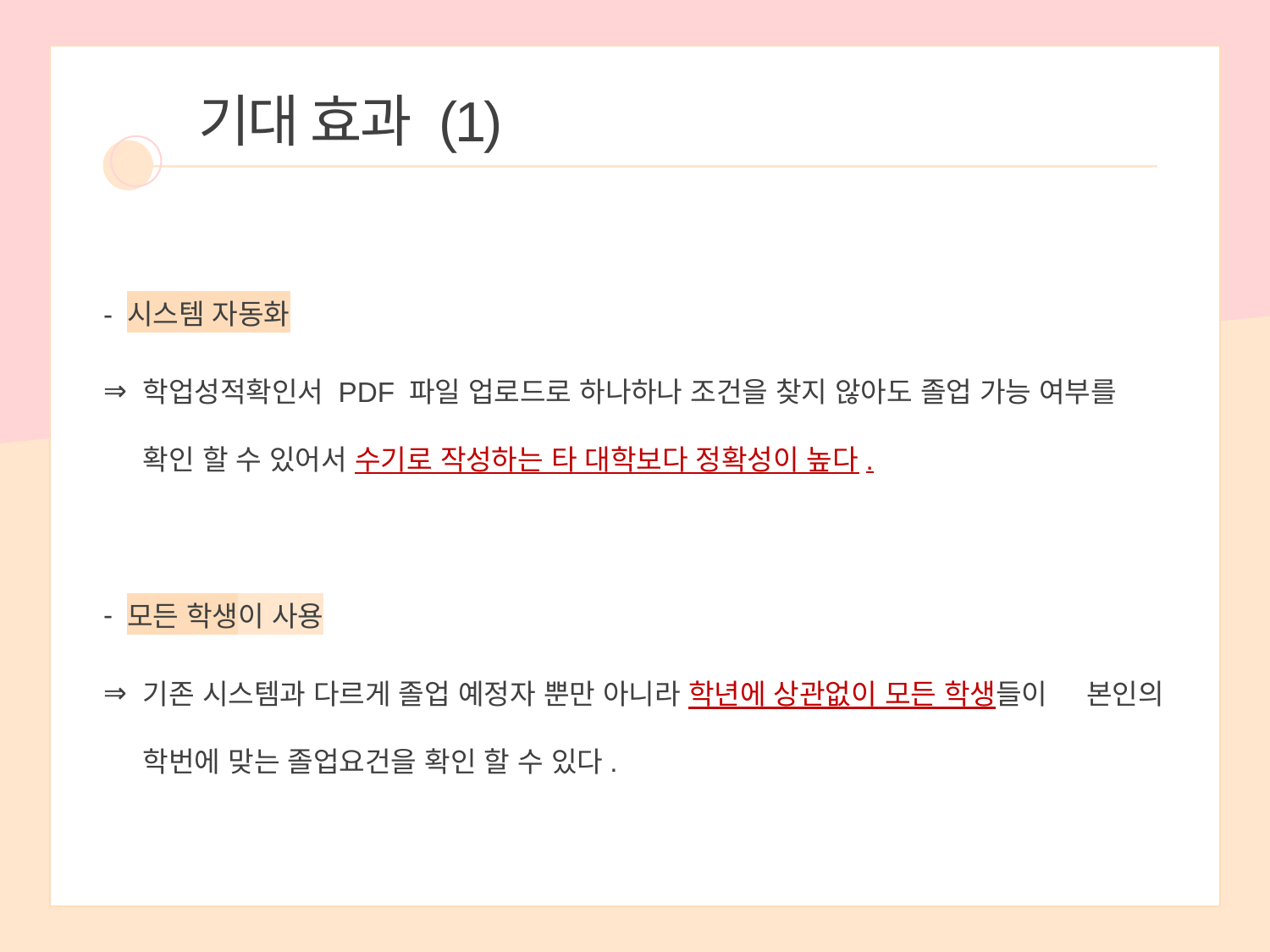

기대 효과 (1)
- 시스템 자동화
학업성적확인서 PDF 파일 업로드로 하나하나 조건을 찾지 않아도 졸업 가능 여부를 확인 할 수 있어서 수기로 작성하는 타 대학보다 정확성이 높다.

모든 학생이 사용
기존 시스템과 다르게 졸업 예정자 뿐만 아니라 학년에 상관없이 모든 학생들이     본인의 학번에 맞는 졸업요건을 확인 할 수 있다.